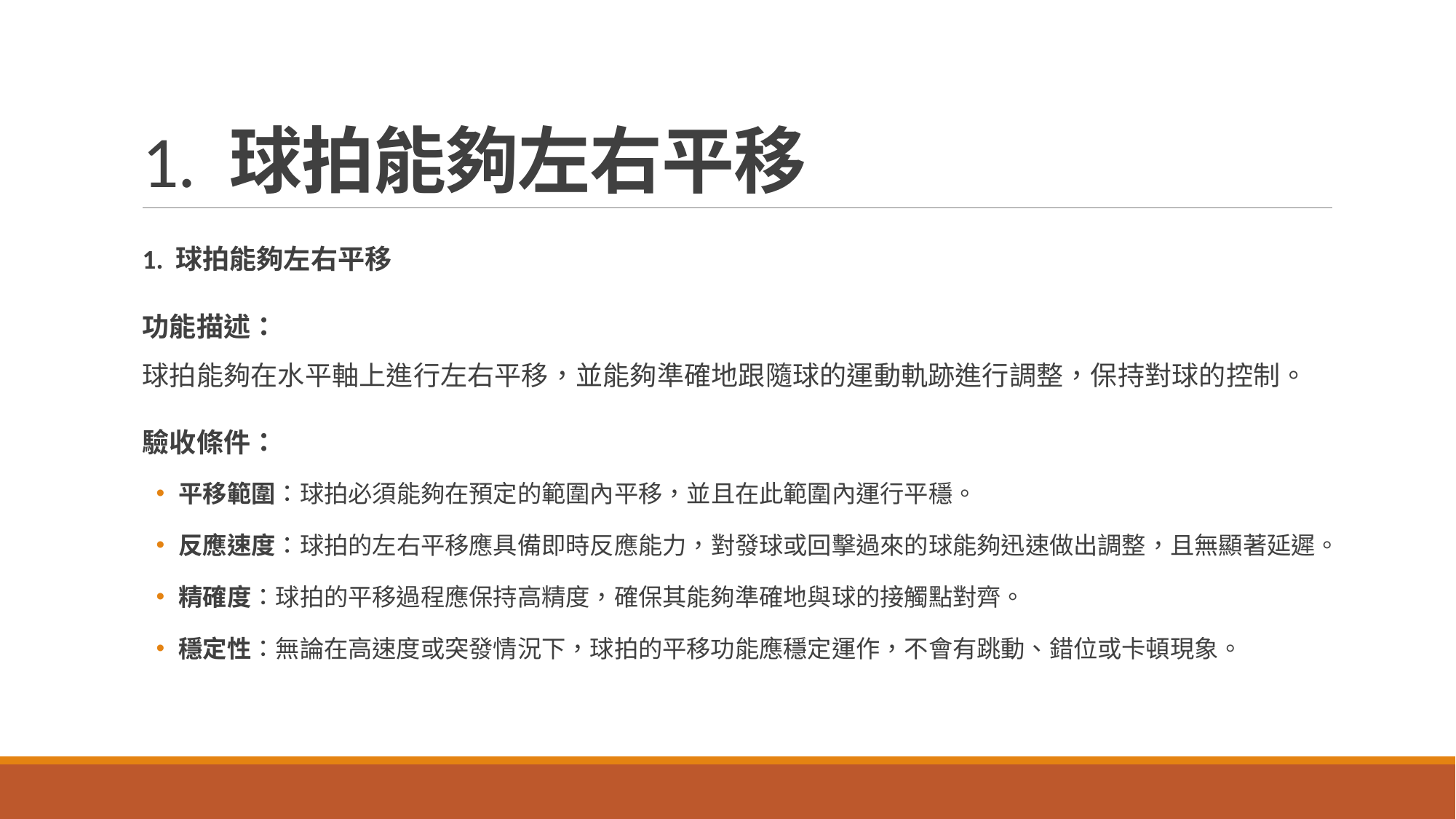

# 1. 球拍能夠左右平移
1. 球拍能夠左右平移
功能描述：
球拍能夠在水平軸上進行左右平移，並能夠準確地跟隨球的運動軌跡進行調整，保持對球的控制。
驗收條件：
平移範圍：球拍必須能夠在預定的範圍內平移，並且在此範圍內運行平穩。
反應速度：球拍的左右平移應具備即時反應能力，對發球或回擊過來的球能夠迅速做出調整，且無顯著延遲。
精確度：球拍的平移過程應保持高精度，確保其能夠準確地與球的接觸點對齊。
穩定性：無論在高速度或突發情況下，球拍的平移功能應穩定運作，不會有跳動、錯位或卡頓現象。